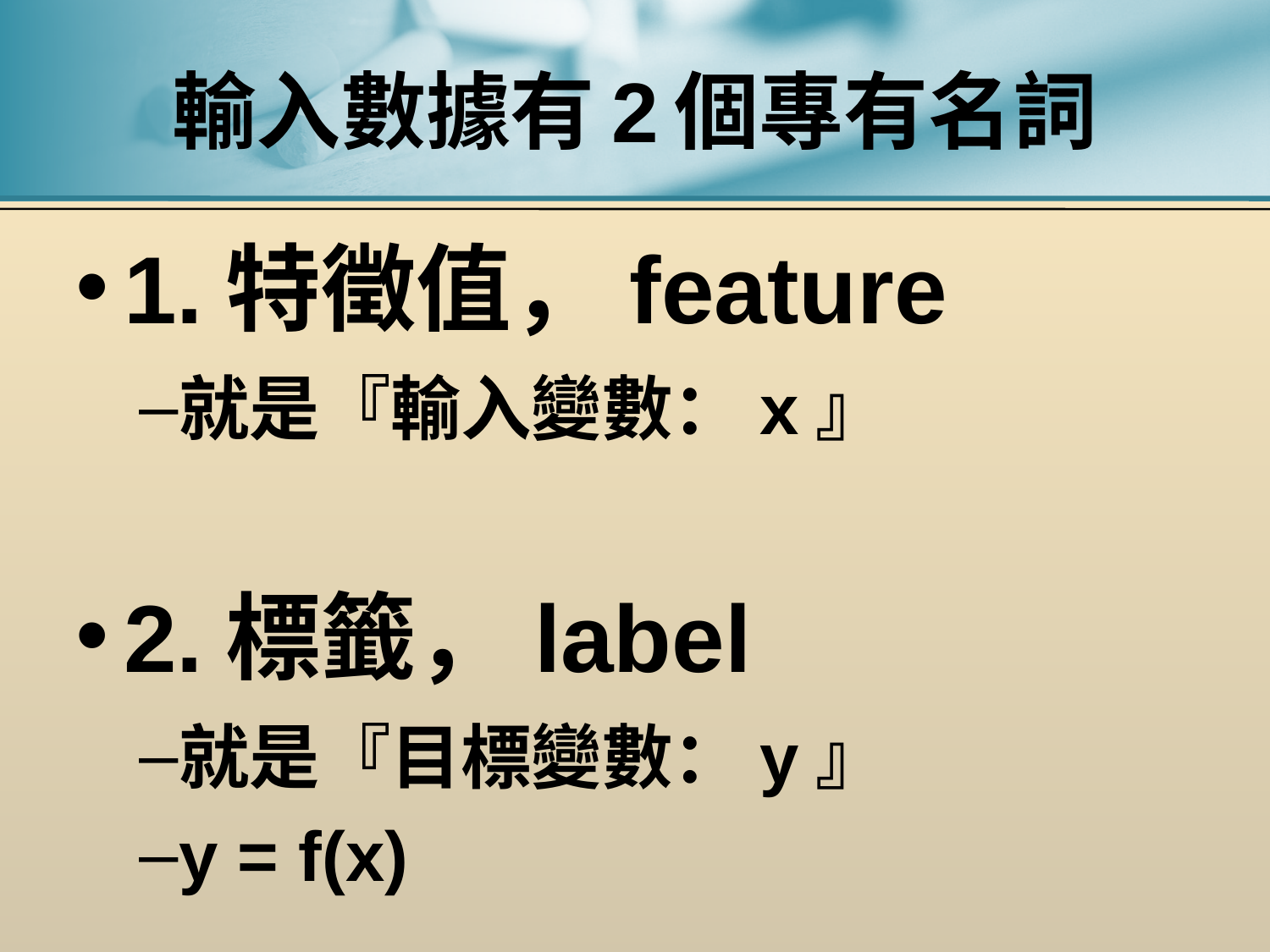

# 輸入數據有2個專有名詞
1.特徵值，feature
就是『輸入變數：x』

2.標籤，label
就是『目標變數：y』
y = f(x)